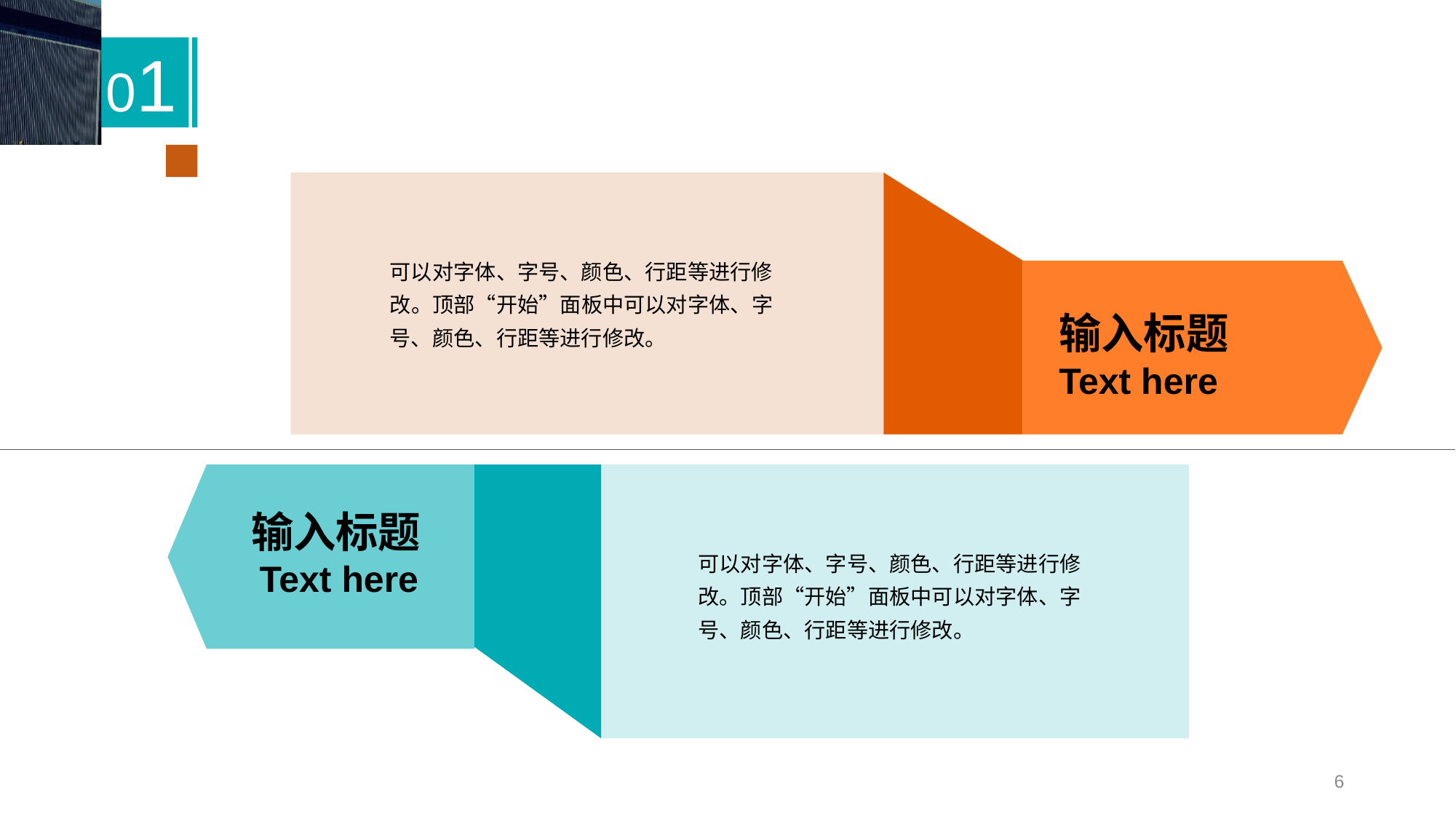

可以对字体、字号、颜色、行距等进行修改。顶部“开始”面板中可以对字体、字号、颜色、行距等进行修改。
输入标题
Text here

输入标题
          Text here

可以对字体、字号、颜色、行距等进行修改。顶部“开始”面板中可以对字体、字号、颜色、行距等进行修改。
6